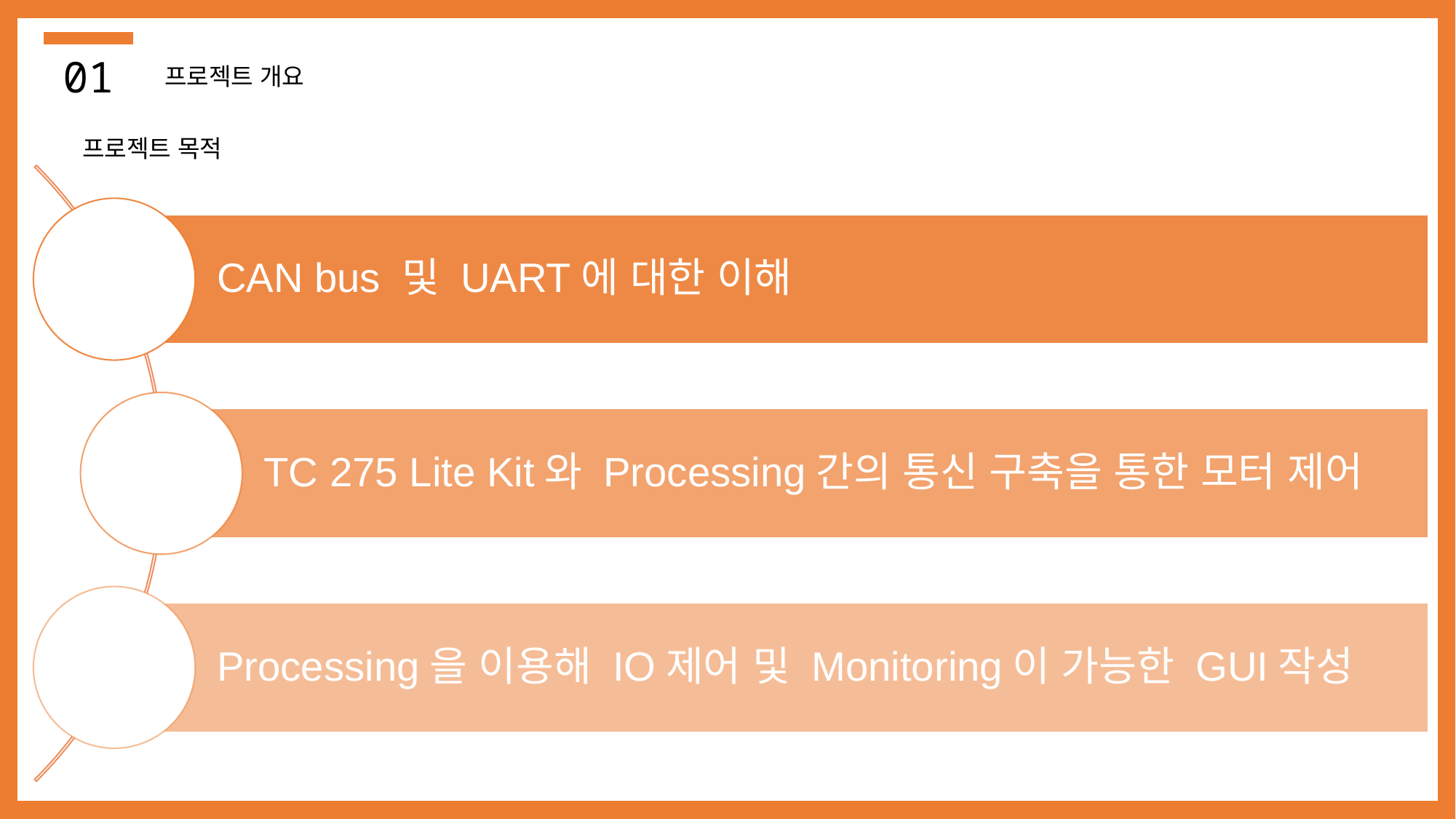

01

프로젝트 개요
프로젝트 목적
CAN bus 및 UART에 대한 이해
TC 275 Lite Kit와 Processing간의 통신 구축을 통한 모터 제어
Processing을 이용해 IO제어 및 Monitoring이 가능한 GUI작성